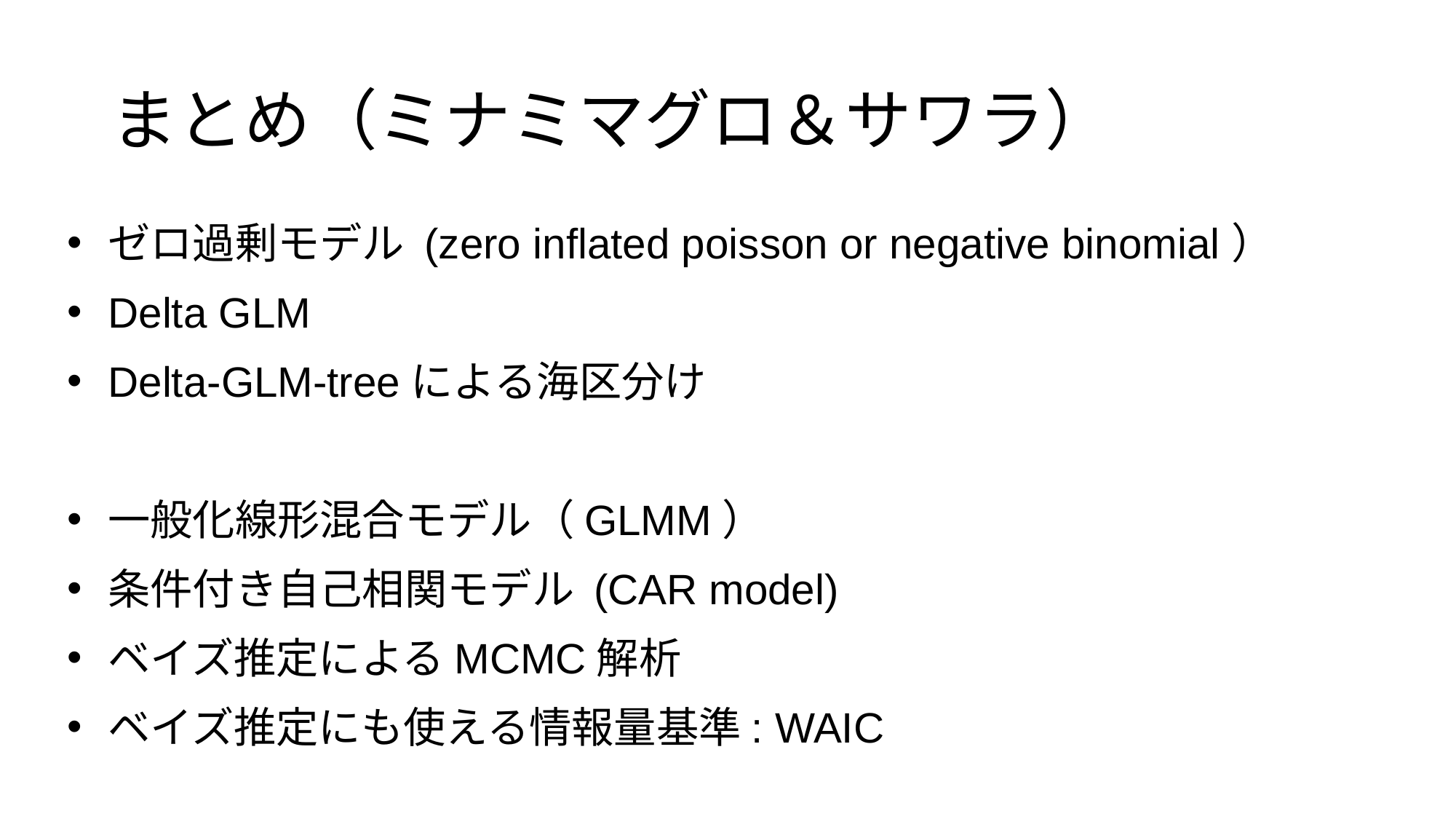

まとめ（ミナミマグロ＆サワラ）
ゼロ過剰モデル (zero inflated poisson or negative binomial）
Delta GLM
Delta-GLM-treeによる海区分け

一般化線形混合モデル（GLMM）
条件付き自己相関モデル (CAR model)
ベイズ推定によるMCMC解析
ベイズ推定にも使える情報量基準: WAIC